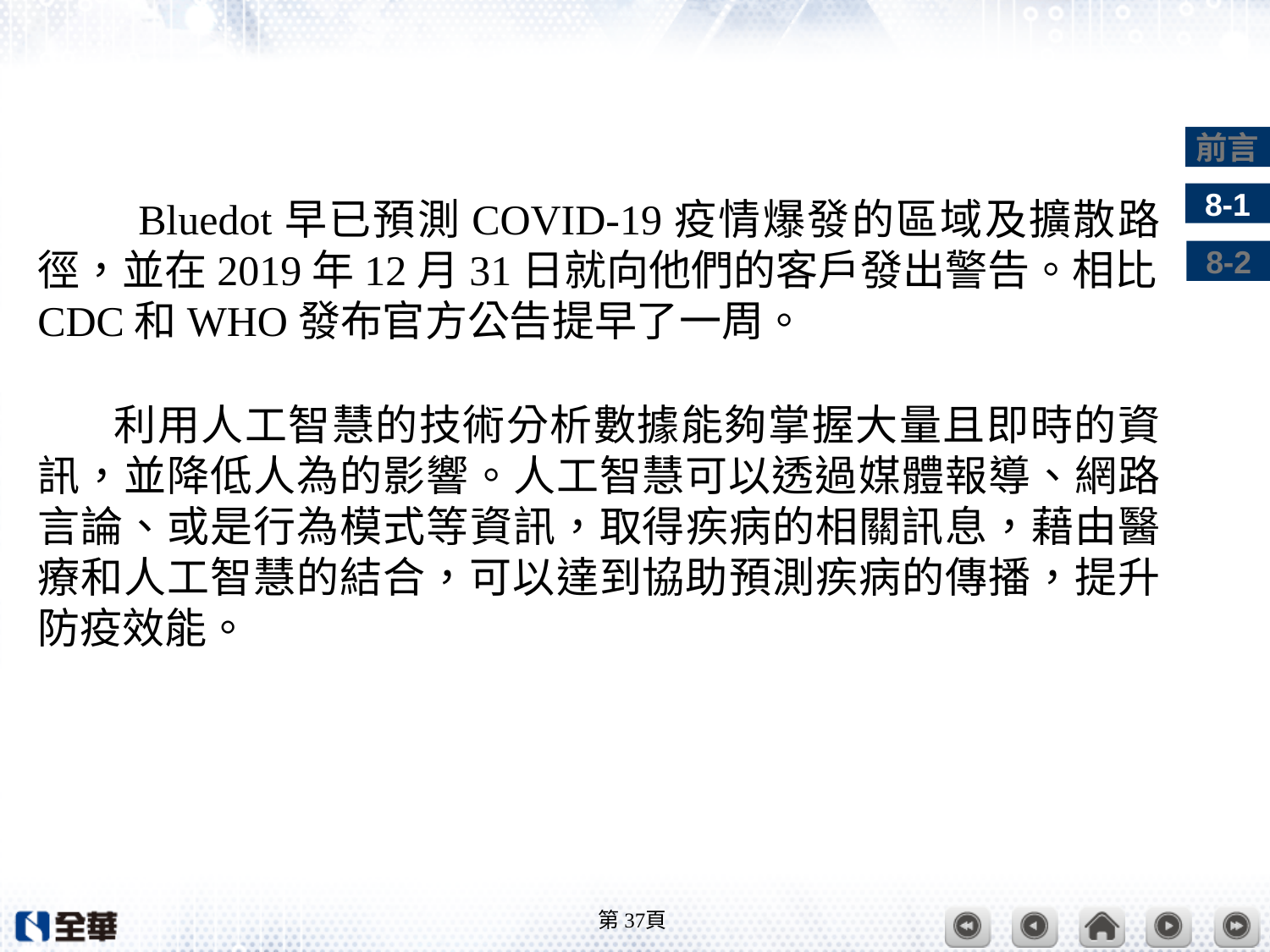

#
        Bluedot早已預測COVID-19疫情爆發的區域及擴散路徑，並在2019年12月31日就向他們的客戶發出警告。相比CDC和WHO發布官方公告提早了一周。

      利用人工智慧的技術分析數據能夠掌握大量且即時的資訊，並降低人為的影響。人工智慧可以透過媒體報導、網路言論、或是行為模式等資訊，取得疾病的相關訊息，藉由醫療和人工智慧的結合，可以達到協助預測疾病的傳播，提升防疫效能。